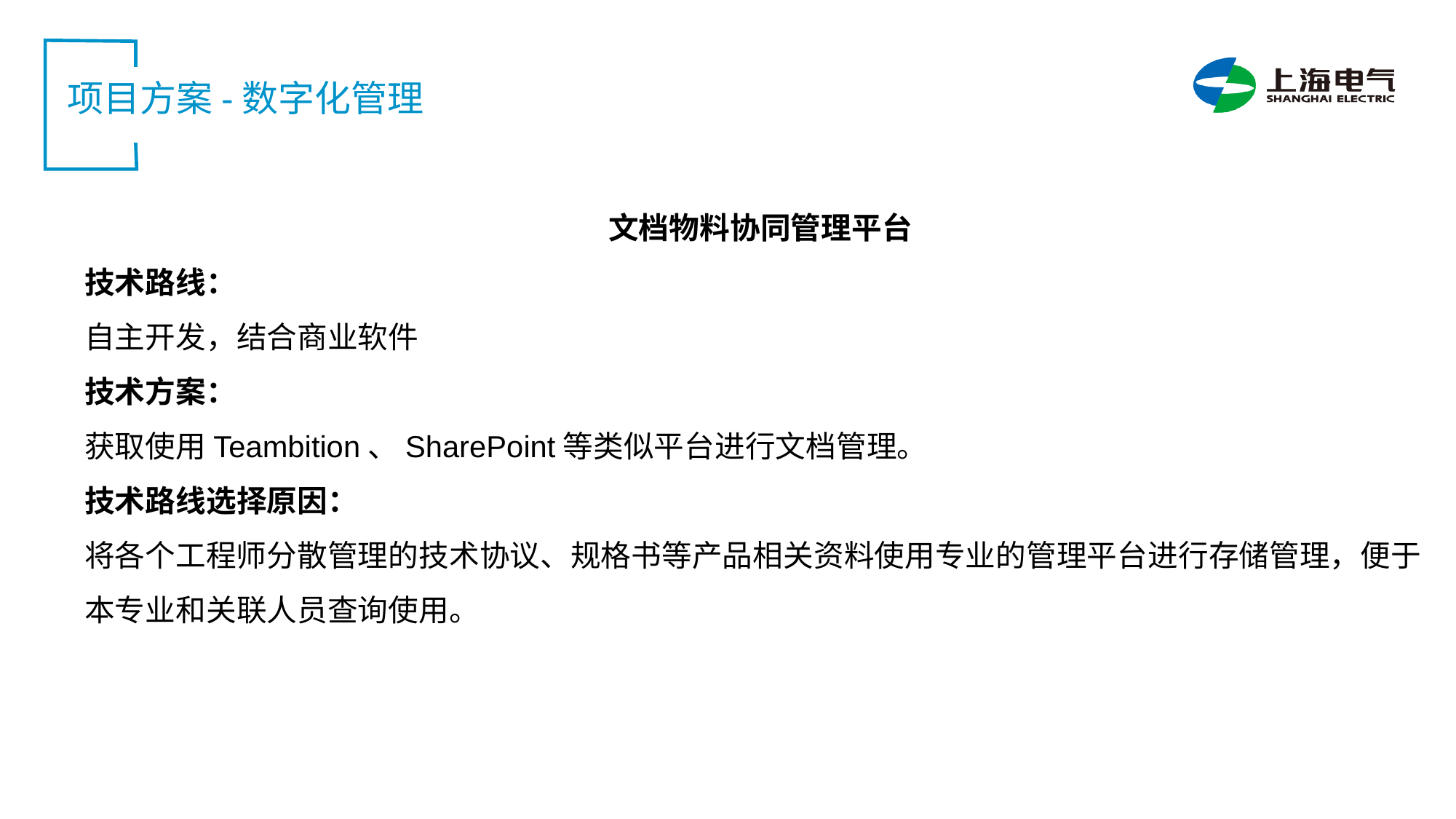

项目方案-数字化管理

文档物料协同管理平台
技术路线：
自主开发，结合商业软件
技术方案：
获取使用Teambition、SharePoint等类似平台进行文档管理。
技术路线选择原因：
将各个工程师分散管理的技术协议、规格书等产品相关资料使用专业的管理平台进行存储管理，便于本专业和关联人员查询使用。